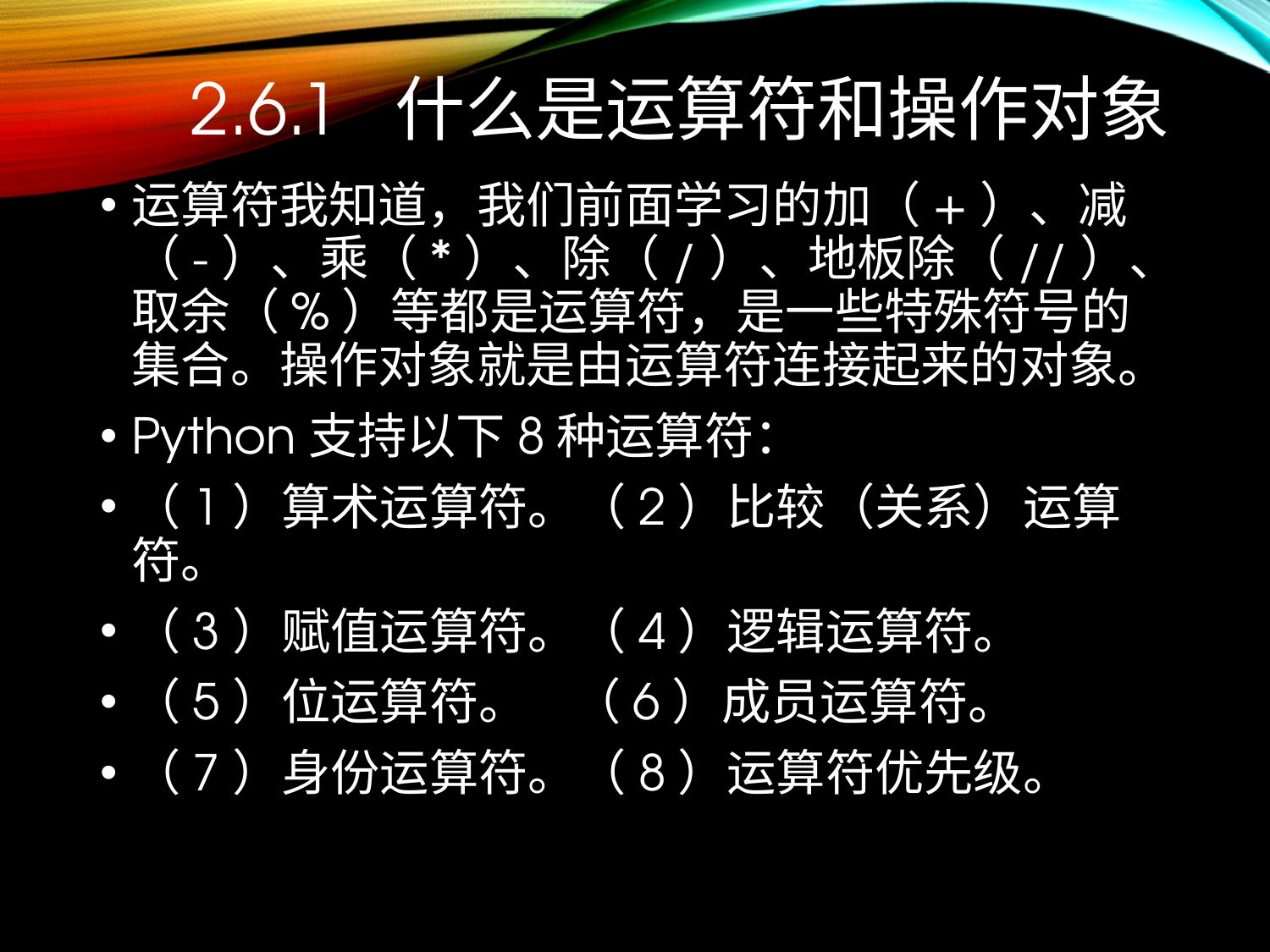

# 2.6.1  什么是运算符和操作对象
运算符我知道，我们前面学习的加（+）、减（-）、乘（*）、除（/）、地板除（//）、取余（%）等都是运算符，是一些特殊符号的集合。操作对象就是由运算符连接起来的对象。
Python支持以下8种运算符：
（1）算术运算符。（2）比较（关系）运算符。
（3）赋值运算符。（4）逻辑运算符。
（5）位运算符。    （6）成员运算符。
（7）身份运算符。（8）运算符优先级。